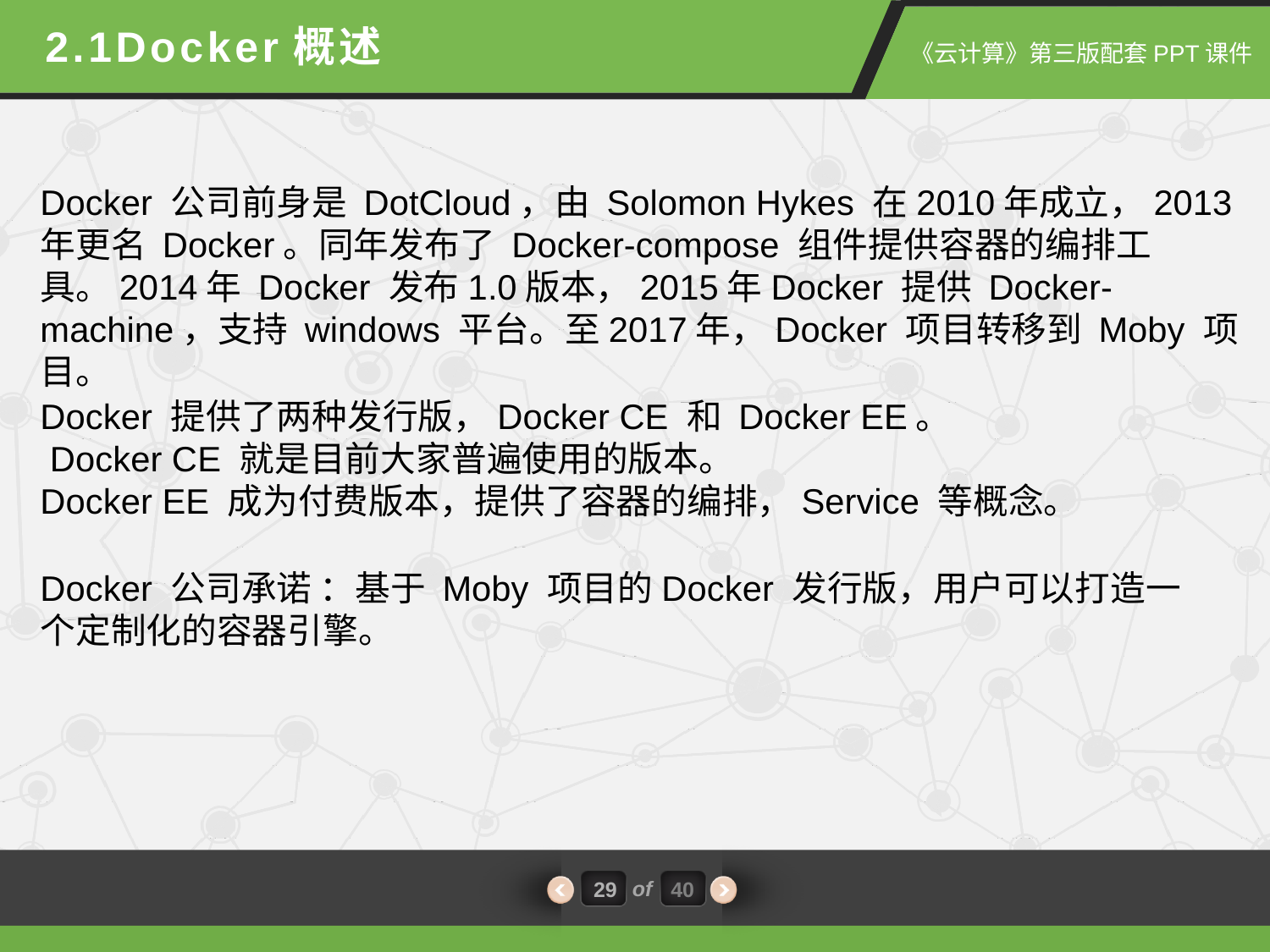

2.1Docker概述
Docker 公司前身是 DotCloud，由 Solomon Hykes 在2010年成立，2013年更名 Docker。同年发布了 Docker-compose 组件提供容器的编排工具。2014年 Docker 发布1.0版本，2015年Docker 提供 Docker-machine，支持 windows 平台。至2017年，Docker 项目转移到 Moby 项目。
Docker 提供了两种发行版，Docker CE 和 Docker EE。
 Docker CE 就是目前大家普遍使用的版本。
Docker EE 成为付费版本，提供了容器的编排，Service 等概念。
Docker 公司承诺 ：基于 Moby 项目的Docker 发行版，用户可以打造一个定制化的容器引擎。
29